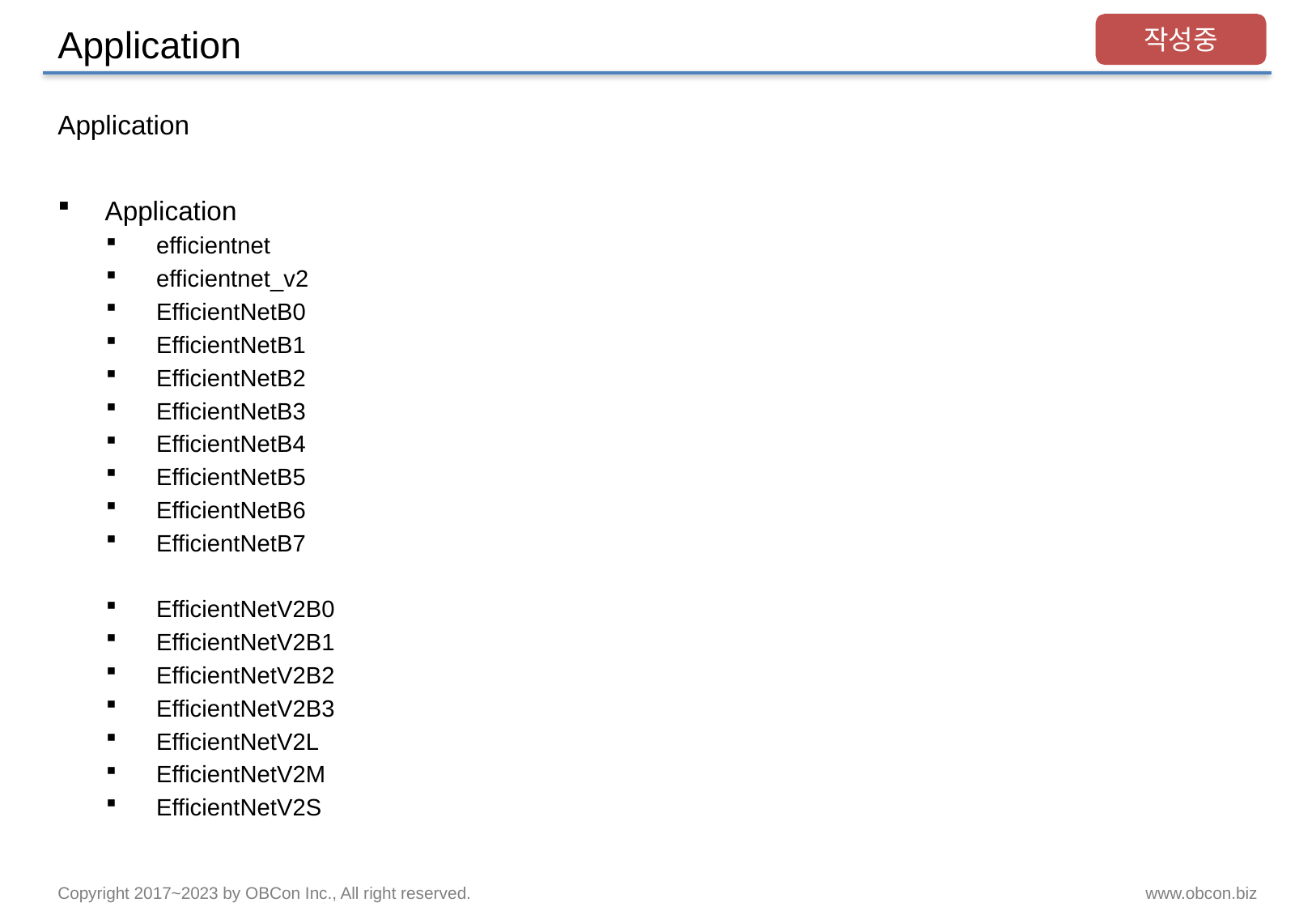

# Application
작성중
Application
Application
efficientnet
efficientnet_v2
EfficientNetB0
EfficientNetB1
EfficientNetB2
EfficientNetB3
EfficientNetB4
EfficientNetB5
EfficientNetB6
EfficientNetB7

EfficientNetV2B0
EfficientNetV2B1
EfficientNetV2B2
EfficientNetV2B3
EfficientNetV2L
EfficientNetV2M
EfficientNetV2S